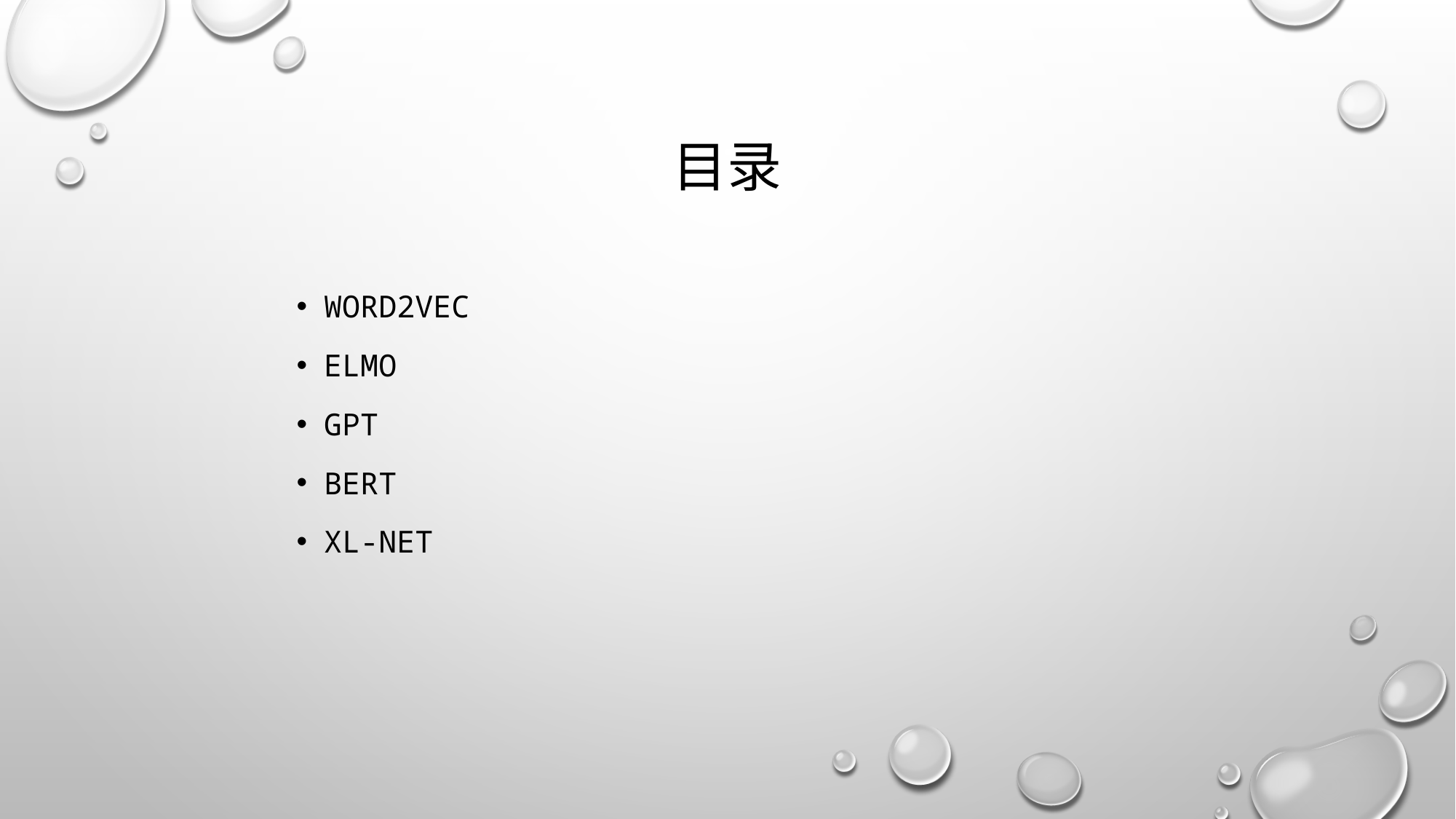

# 目录
Word2vec
ELMO
GPT
BERT
XL-NET